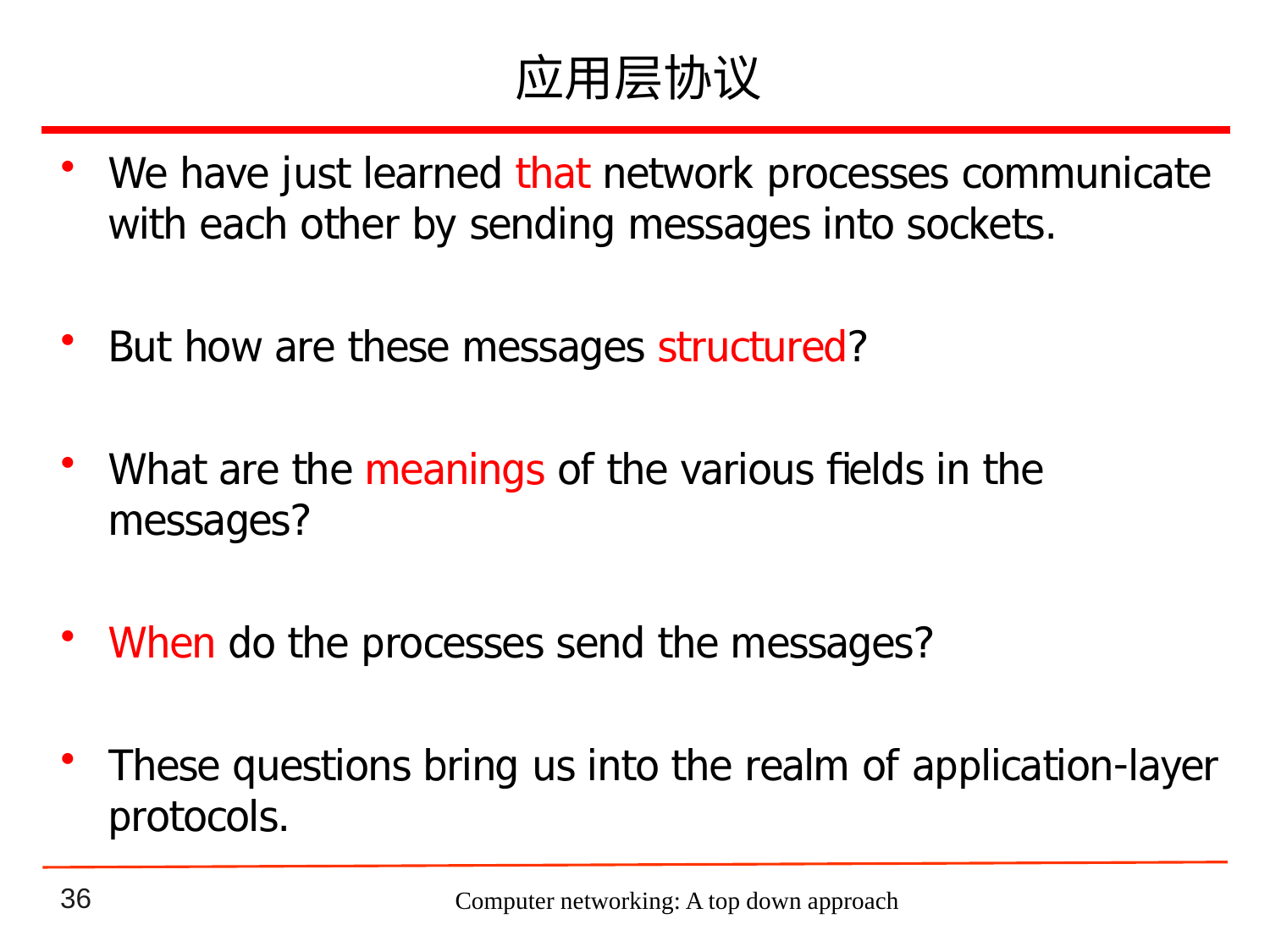

# 应用层协议
We have just learned that network processes communicate with each other by sending messages into sockets.

But how are these messages structured?

What are the meanings of the various fields in the messages?

When do the processes send the messages?

These questions bring us into the realm of application-layer protocols.
Computer networking: A top down approach